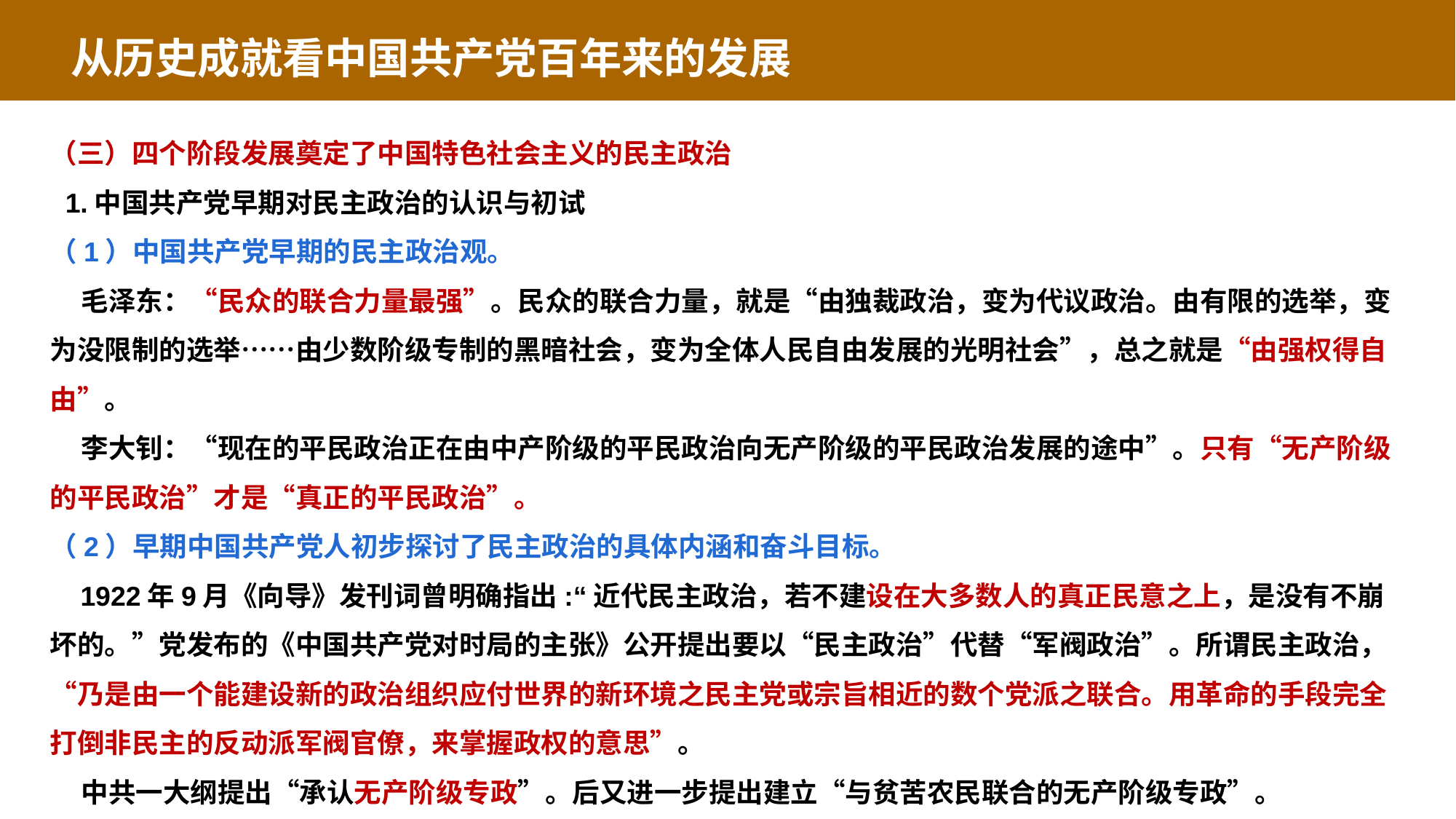

从历史成就看中国共产党百年来的发展
（三）四个阶段发展奠定了中国特色社会主义的民主政治
  1.中国共产党早期对民主政治的认识与初试
（1）中国共产党早期的民主政治观。
    毛泽东：“民众的联合力量最强”。民众的联合力量，就是“由独裁政治，变为代议政治。由有限的选举，变为没限制的选举……由少数阶级专制的黑暗社会，变为全体人民自由发展的光明社会”，总之就是“由强权得自由”。
    李大钊：“现在的平民政治正在由中产阶级的平民政治向无产阶级的平民政治发展的途中”。只有“无产阶级的平民政治”才是“真正的平民政治”。
（2）早期中国共产党人初步探讨了民主政治的具体内涵和奋斗目标。
    1922年9月《向导》发刊词曾明确指出:“近代民主政治，若不建设在大多数人的真正民意之上，是没有不崩坏的。”党发布的《中国共产党对时局的主张》公开提出要以“民主政治”代替“军阀政治”。所谓民主政治，“乃是由一个能建设新的政治组织应付世界的新环境之民主党或宗旨相近的数个党派之联合。用革命的手段完全打倒非民主的反动派军阀官僚，来掌握政权的意思”。
    中共一大纲提出“承认无产阶级专政”。后又进一步提出建立“与贫苦农民联合的无产阶级专政”。